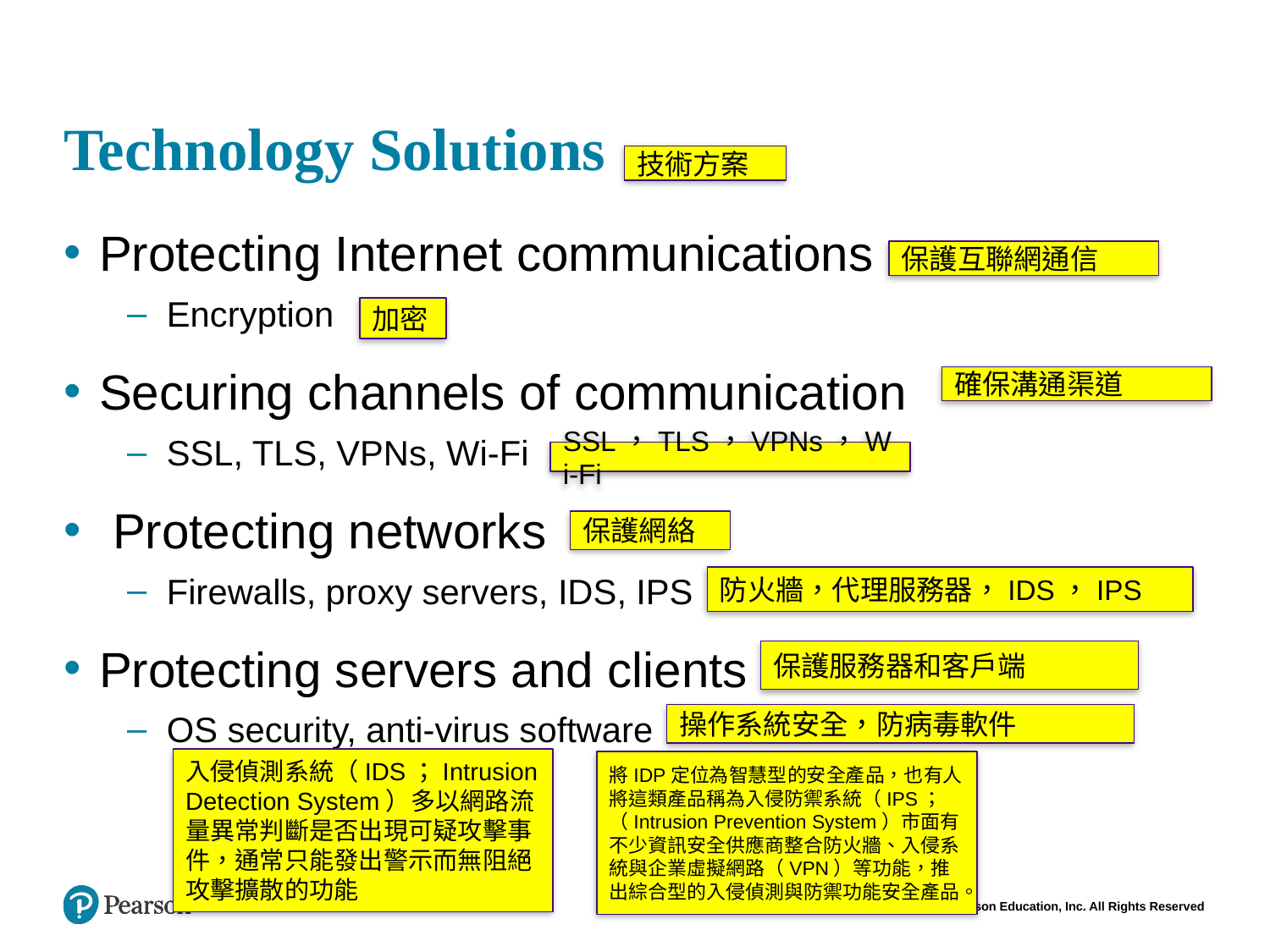

# Technology Solutions
技術方案
Protecting Internet communications
Encryption
Securing channels of communication
SSL, TLS, VPNs, Wi-Fi
 Protecting networks
Firewalls, proxy servers, IDS, IPS
Protecting servers and clients
OS security, anti-virus software
保護互聯網通信
加密
確保溝通渠道
SSL，TLS，VPNs，Wi-Fi
保護網絡
防火牆，代理服務器，IDS，IPS
保護服務器和客戶端
操作系統安全，防病毒軟件
入侵偵測系統（IDS；Intrusion Detection System）多以網路流量異常判斷是否出現可疑攻擊事件，通常只能發出警示而無阻絕攻擊擴散的功能
將IDP定位為智慧型的安全產品，也有人將這類產品稱為入侵防禦系統（IPS；（Intrusion Prevention System）市面有不少資訊安全供應商整合防火牆、入侵系統與企業虛擬網路（VPN）等功能，推出綜合型的入侵偵測與防禦功能安全產品。